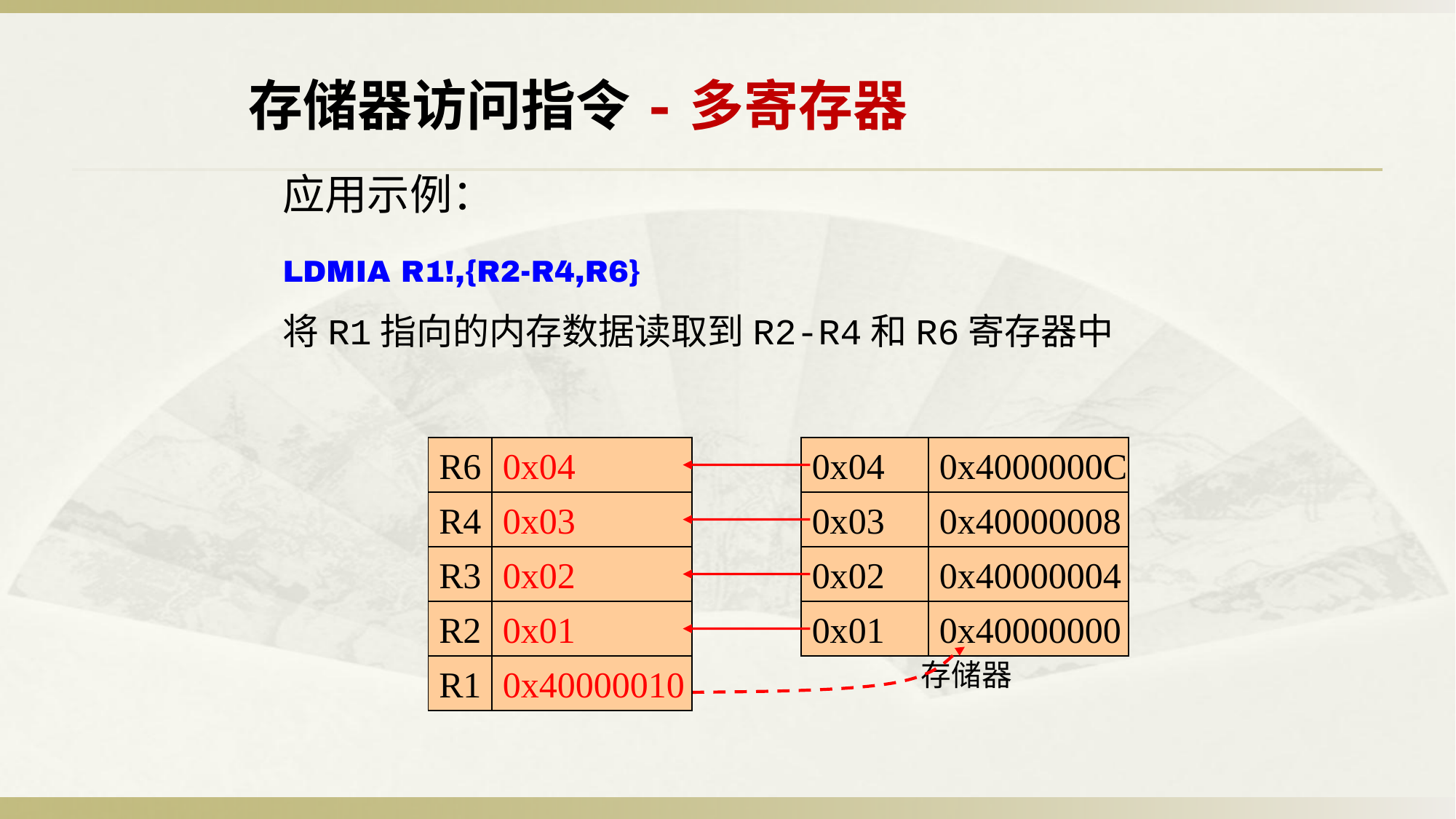

存储器访问指令-多寄存器

应用示例：
LDMIA R1!,{R2-R4,R6}
将R1指向的内存数据读取到R2-R4和R6寄存器中
R6
0x??
0x04
0x03
0x02
0x01
0x04
0x4000000C

R4
0x??
0x03
0x40000008
R3
0x??
0x02
0x40000004
R2
0x??
0x01
0x40000000

存储器
R1
0x40000000
0x40000010